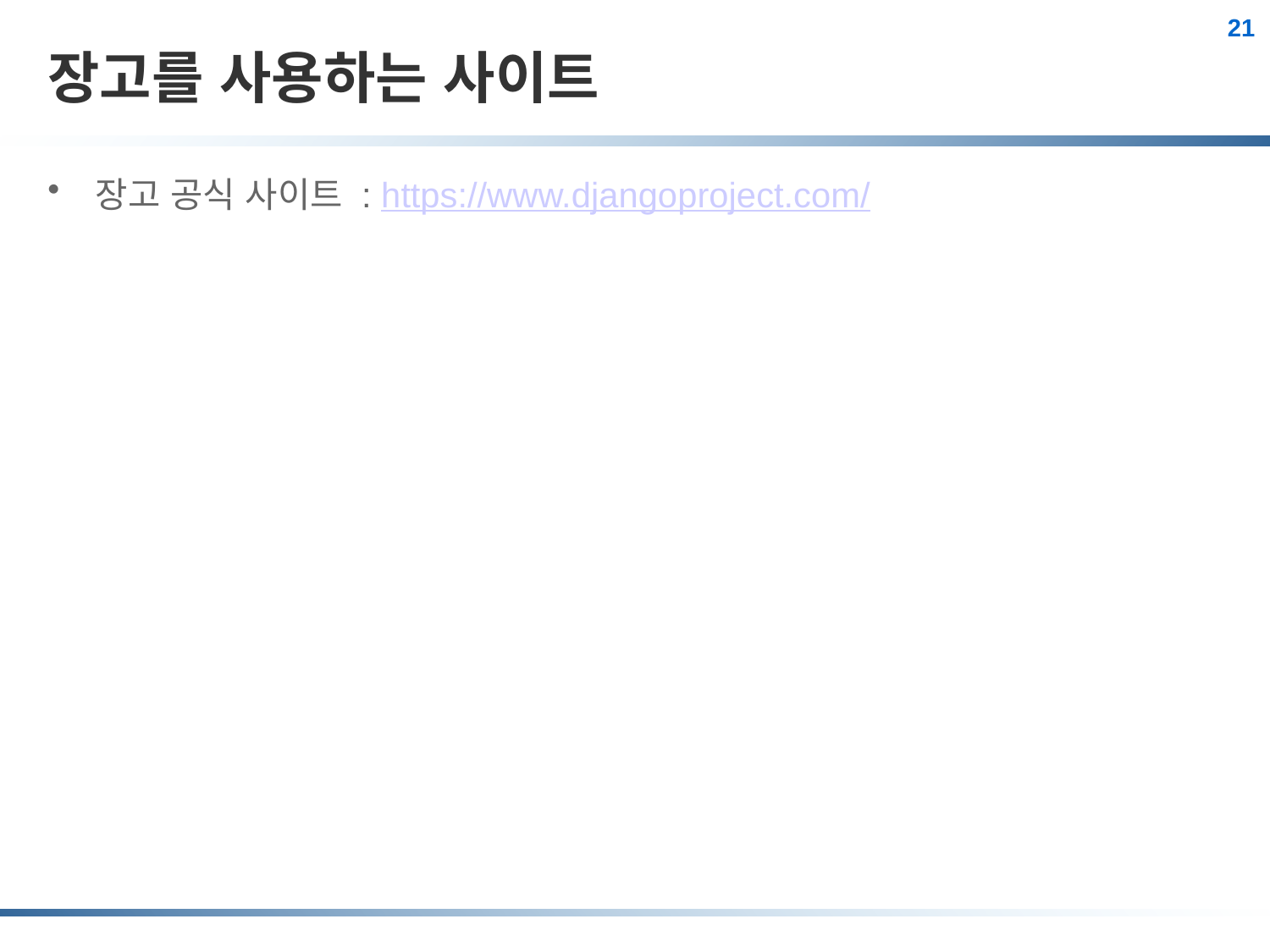

# 장고를 사용하는 사이트
장고 공식 사이트 : https://www.djangoproject.com/